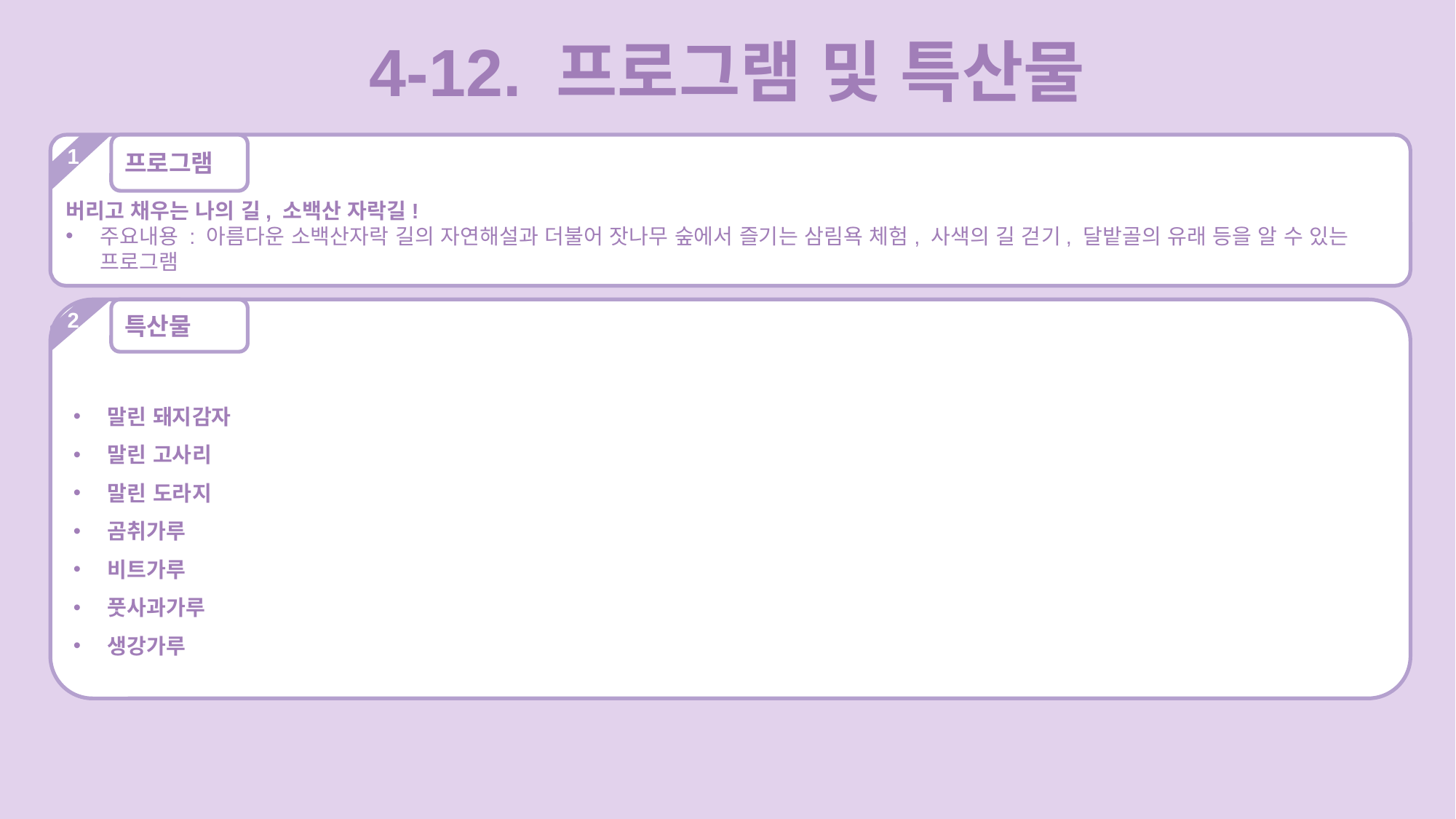

4-12. 프로그램 및 특산물

버리고 채우는 나의 길, 소백산 자락길!
주요내용 : 아름다운 소백산자락 길의 자연해설과 더불어 잣나무 숲에서 즐기는 삼림욕 체험, 사색의 길 걷기, 달밭골의 유래 등을 알 수 있는 프로그램
1
프로그램

말린 돼지감자
말린 고사리
말린 도라지
곰취가루
비트가루
풋사과가루
생강가루
2
특산물